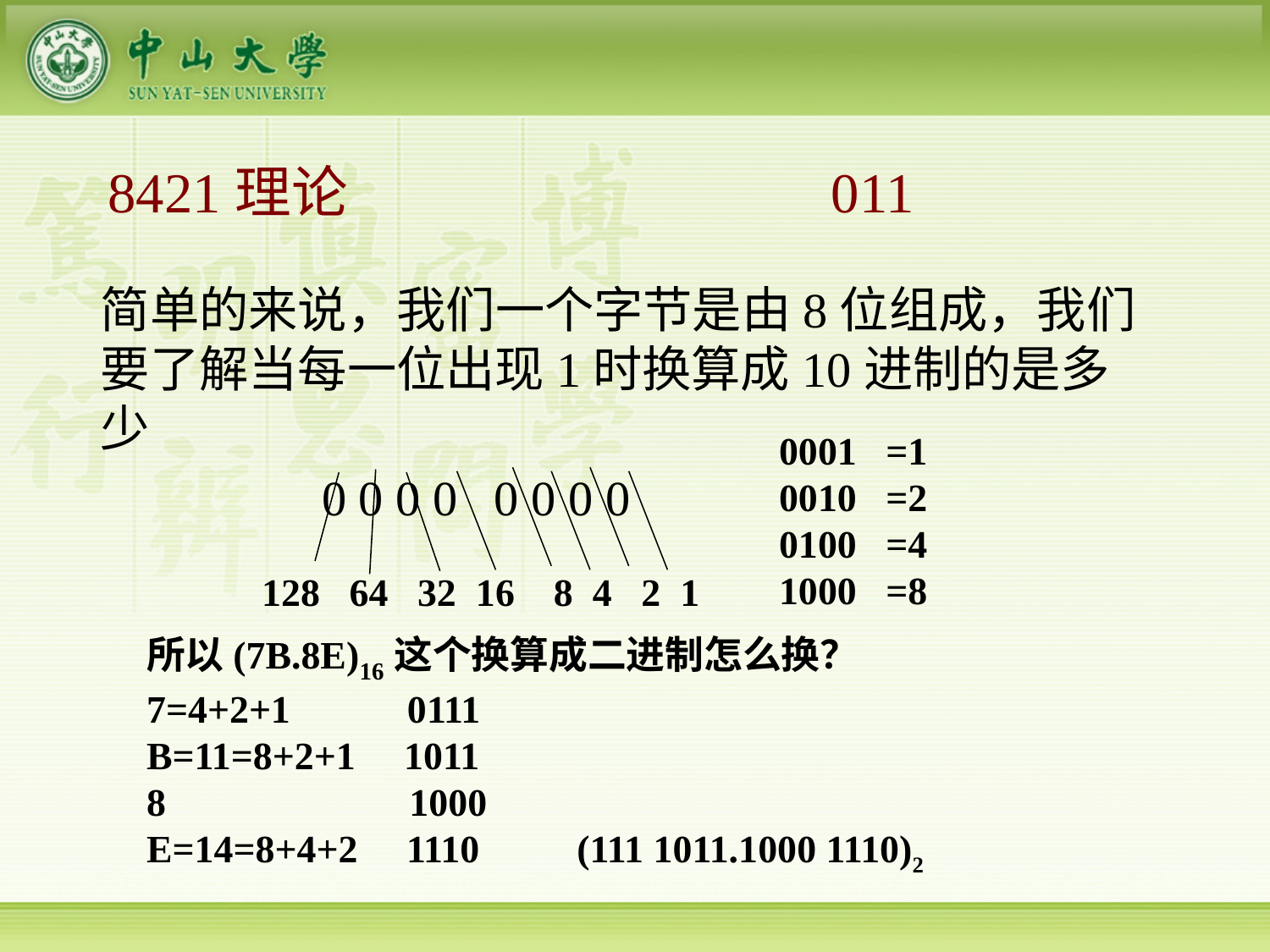

# 8421理论                                     011
简单的来说，我们一个字节是由8位组成，我们要了解当每一位出现1时换算成10进制的是多少
                  0 0 0 0   0 0 0 0

0001   =1
0010   =2
0100   =4
1000   =8
128   64   32  16    8  4   2  1
所以(7B.8E)16这个换算成二进制怎么换？
7=4+2+1            0111
B=11=8+2+1     1011
8                         1000
E=14=8+4+2     1110          (111 1011.1000 1110)2

81